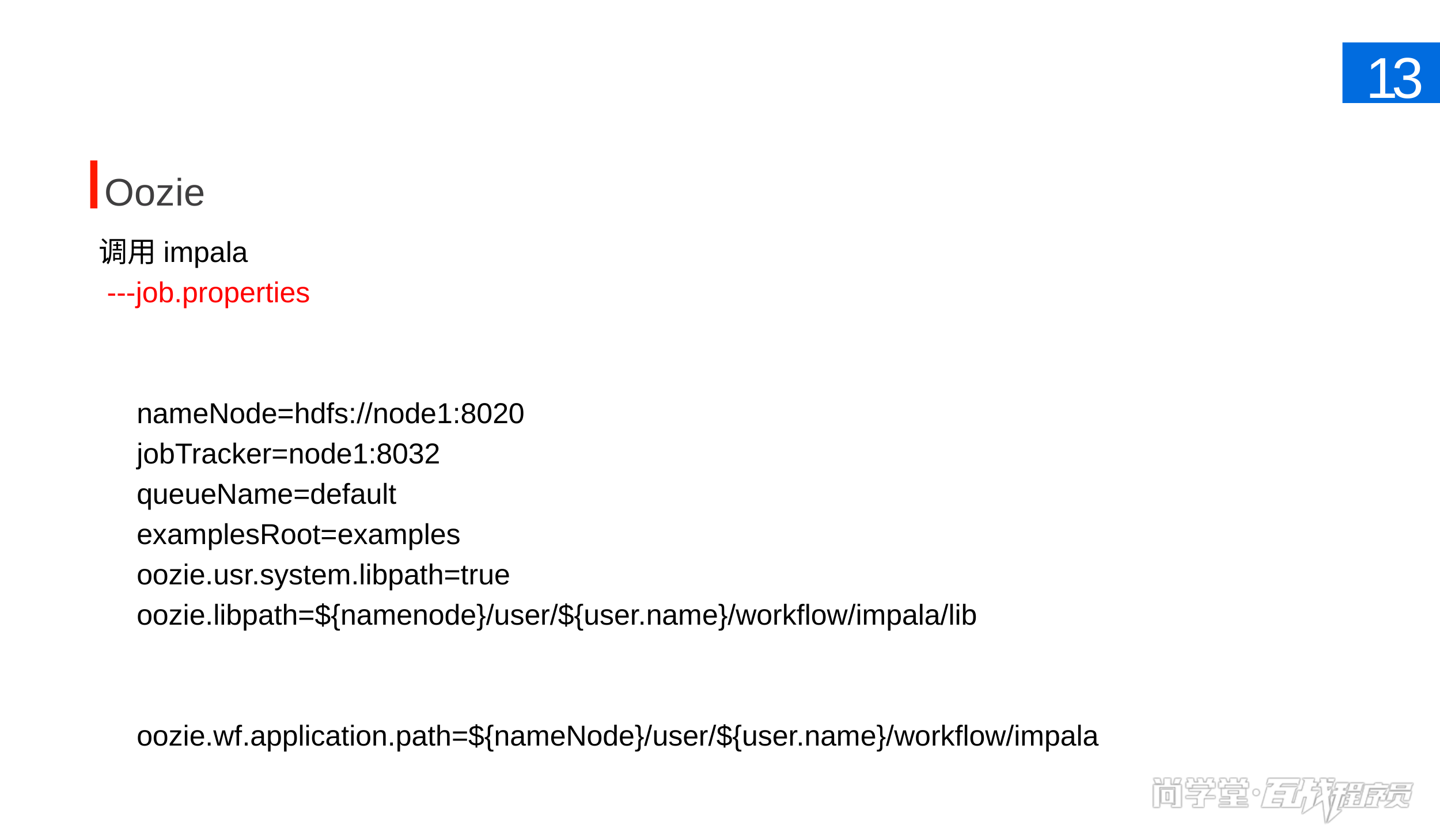

13

Oozie
调用impala
 ---job.properties

nameNode=hdfs://node1:8020
jobTracker=node1:8032
queueName=default
examplesRoot=examples
oozie.usr.system.libpath=true
oozie.libpath=${namenode}/user/${user.name}/workflow/impala/lib

oozie.wf.application.path=${nameNode}/user/${user.name}/workflow/impala